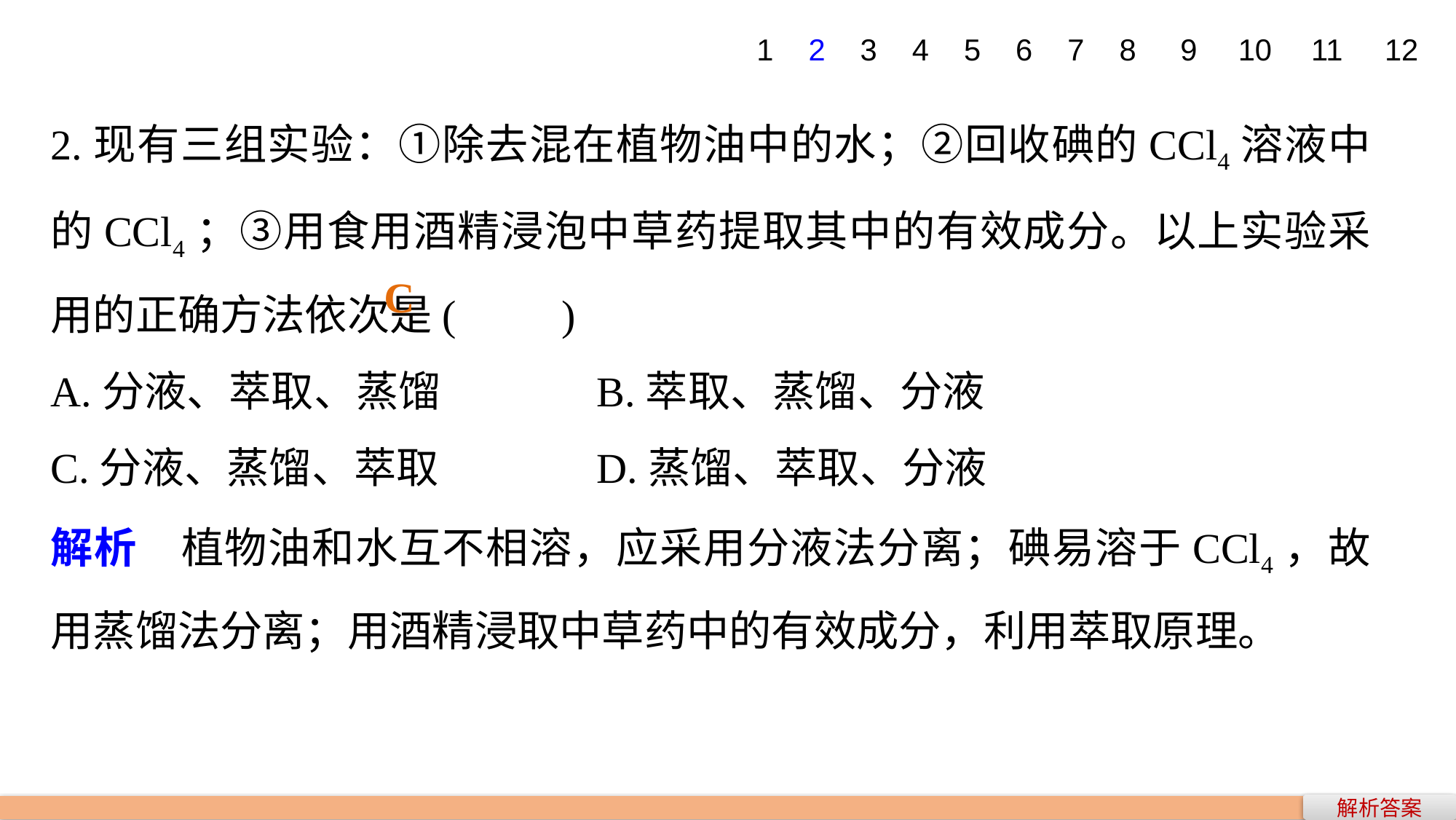

1
2
3
4
5
6
7
8
9
10
11
12
2.现有三组实验：①除去混在植物油中的水；②回收碘的CCl4溶液中的CCl4；③用食用酒精浸泡中草药提取其中的有效成分。以上实验采用的正确方法依次是(　　)
A.分液、萃取、蒸馏  		B.萃取、蒸馏、分液
C.分液、蒸馏、萃取  		D.蒸馏、萃取、分液
解析　植物油和水互不相溶，应采用分液法分离；碘易溶于CCl4，故用蒸馏法分离；用酒精浸取中草药中的有效成分，利用萃取原理。
C
解析答案